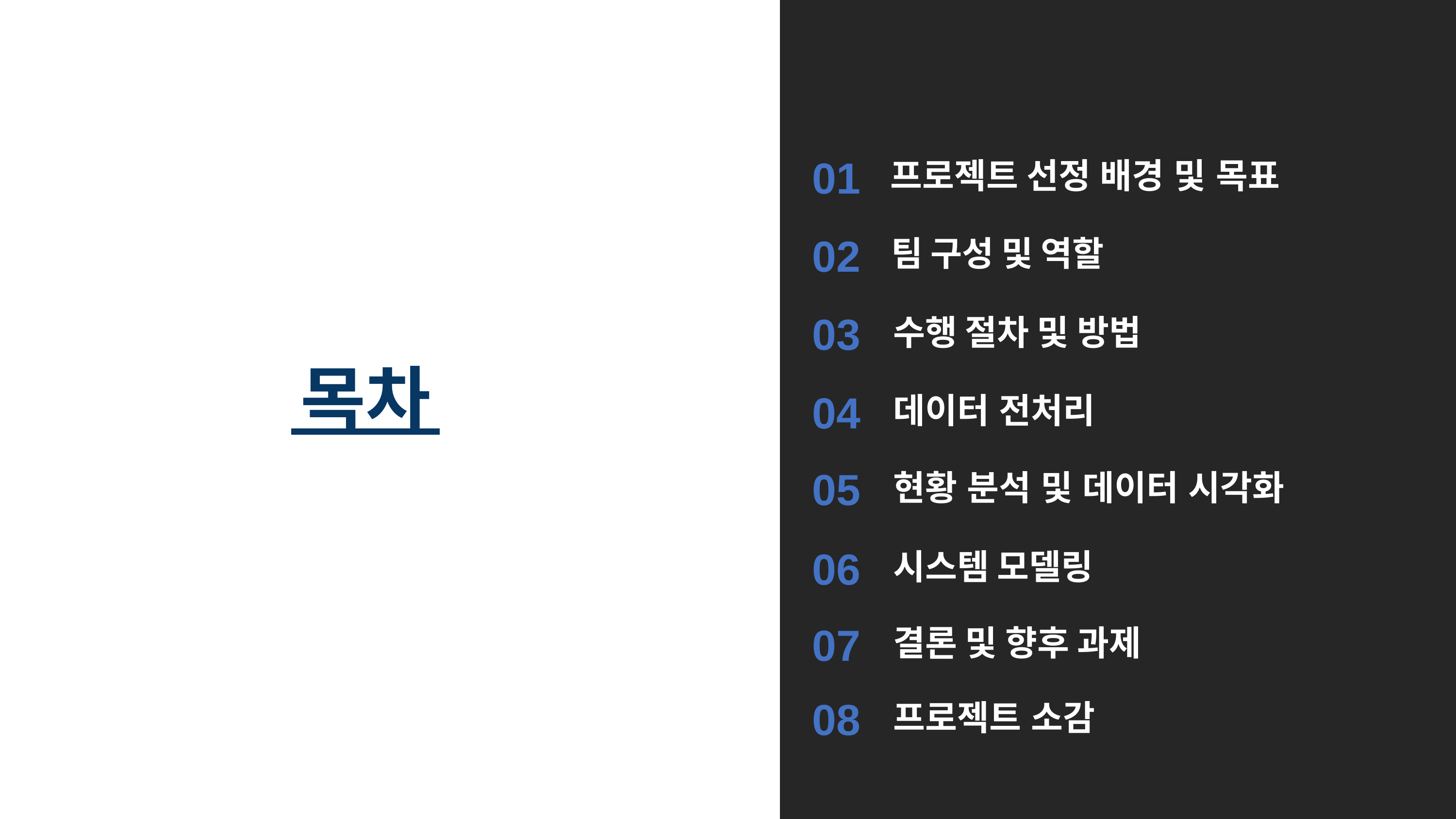

01
프로젝트 선정 배경 및 목표
02
팀 구성 및 역할
03
수행 절차 및 방법
목차
04
데이터 전처리
05
현황 분석 및 데이터 시각화
06
시스템 모델링
07
결론 및 향후 과제
08
프로젝트 소감